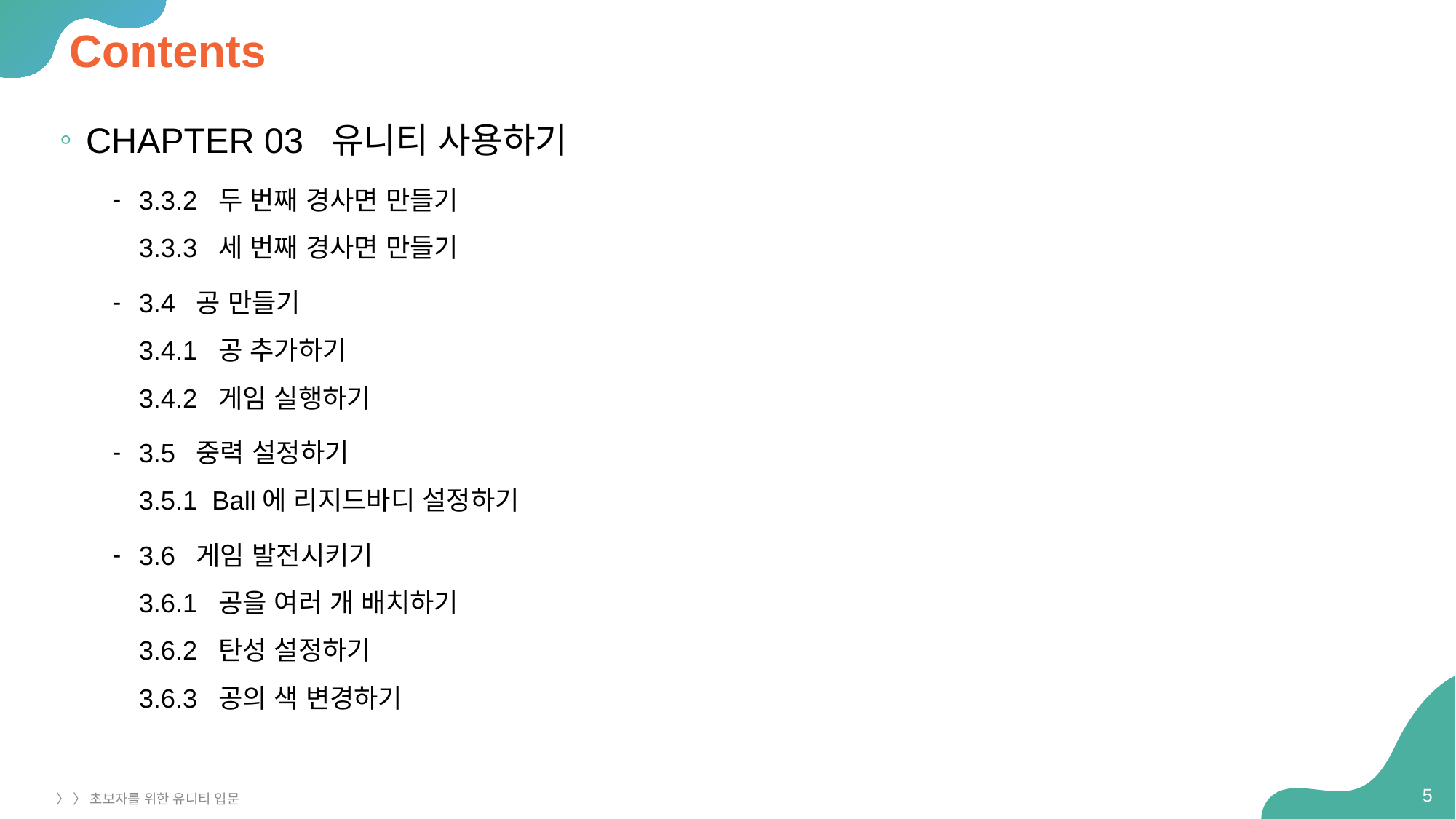

# Contents
CHAPTER 03  유니티 사용하기
3.3.2  두 번째 경사면 만들기
3.3.3  세 번째 경사면 만들기
3.4  공 만들기
3.4.1  공 추가하기
3.4.2  게임 실행하기
3.5  중력 설정하기
3.5.1  Ball에 리지드바디 설정하기
3.6  게임 발전시키기
3.6.1  공을 여러 개 배치하기
3.6.2  탄성 설정하기
3.6.3  공의 색 변경하기

5
〉 〉 초보자를 위한 유니티 입문